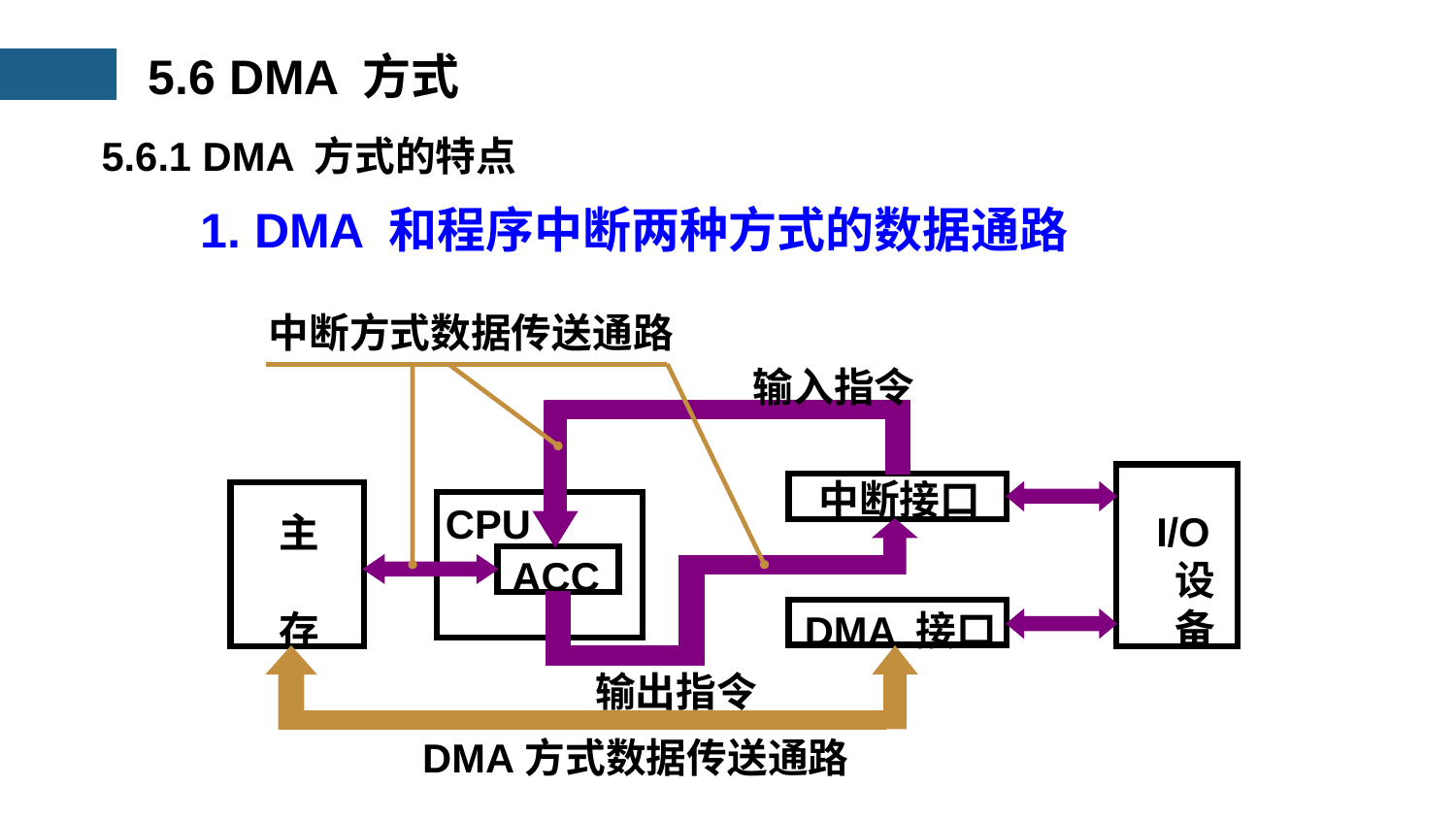

5.6 DMA 方式
5.6.1 DMA 方式的特点
1. DMA 和程序中断两种方式的数据通路
中断方式数据传送通路
输入指令

 中断接口

I/O
 设
 备
主

存

ACC

DMA 接口

输出指令

DMA方式数据传送通路
CPU